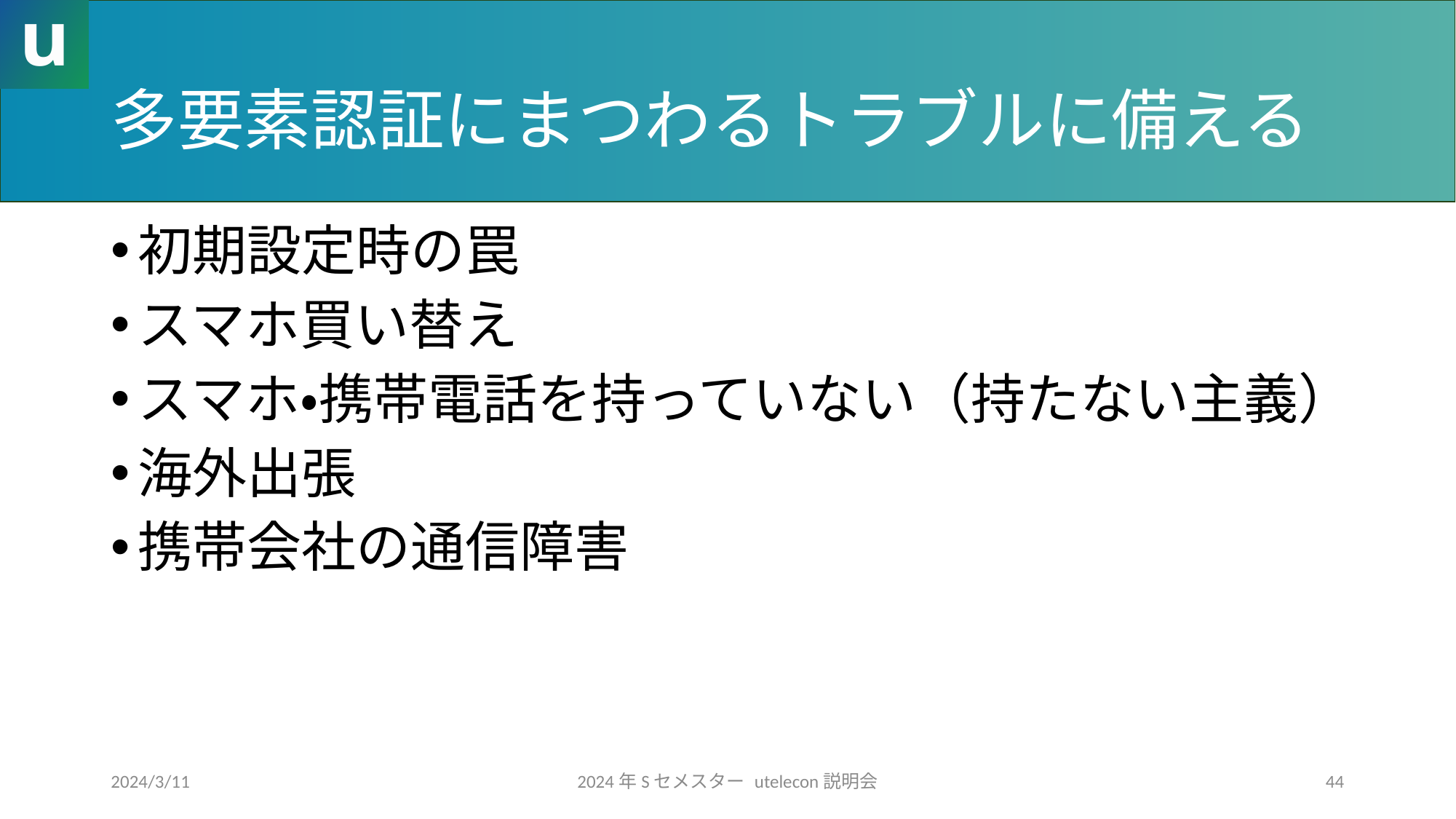

# 多要素認証にまつわるトラブルに備える
初期設定時の罠
スマホ買い替え
スマホ・携帯電話を持っていない（持たない主義）
海外出張
携帯会社の通信障害
2024/3/11
2024年Sセメスター utelecon説明会
44